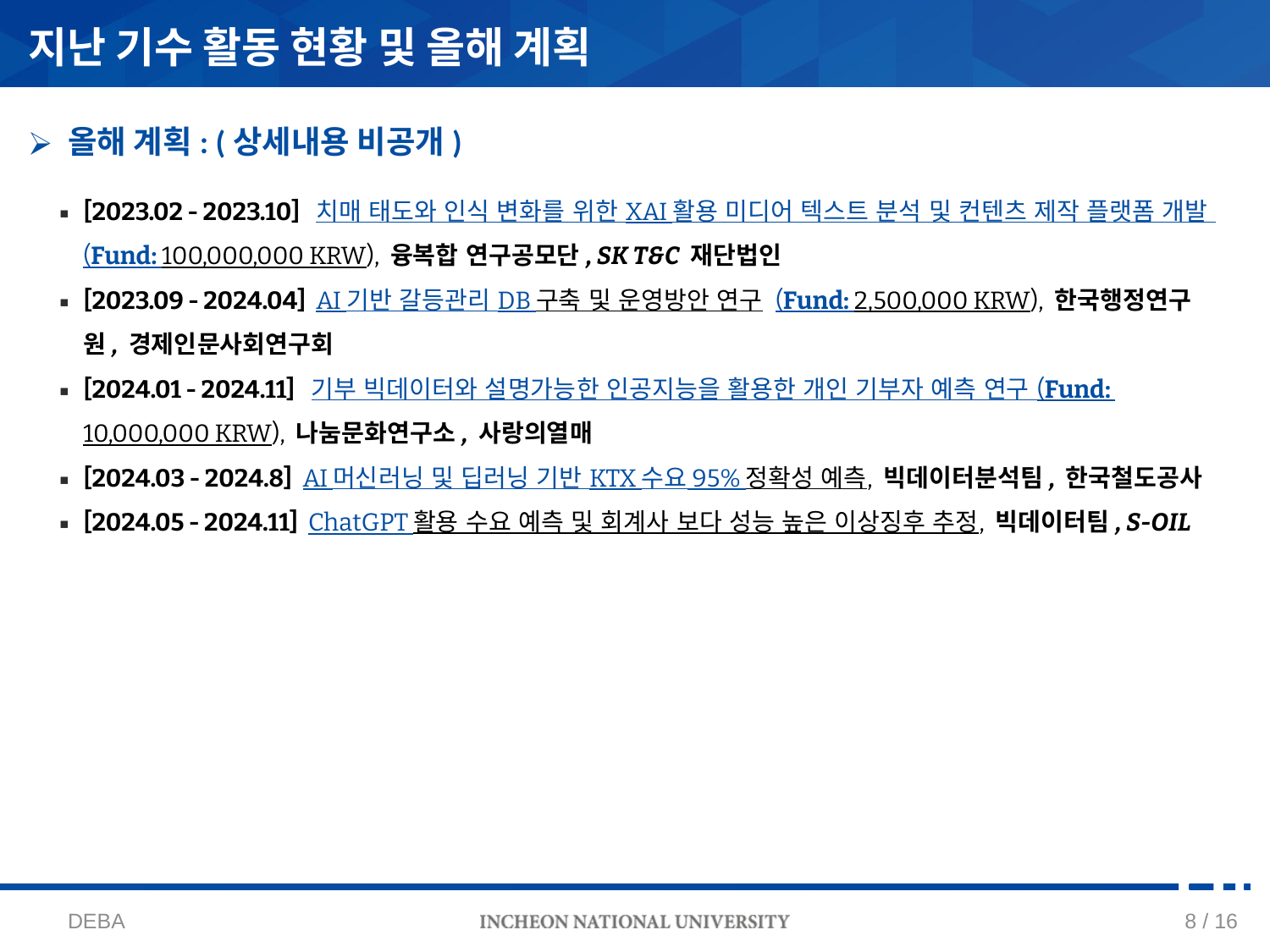

지난 기수 활동 현황 및 올해 계획
올해 계획: (상세내용 비공개)
[2023.02 - 2023.10]  치매 태도와 인식 변화를 위한 XAI 활용 미디어 텍스트 분석 및 컨텐츠 제작 플랫폼 개발 (Fund: 100,000,000 KRW), 융복합 연구공모단, SK T&C 재단법인
[2023.09 - 2024.04]  AI 기반 갈등관리 DB 구축 및 운영방안 연구 (Fund: 2,500,000 KRW), 한국행정연구원, 경제인문사회연구회
[2024.01 - 2024.11]  기부 빅데이터와 설명가능한 인공지능을 활용한 개인 기부자 예측 연구 (Fund: 10,000,000 KRW), 나눔문화연구소, 사랑의열매
[2024.03 - 2024.8]  AI 머신러닝 및 딥러닝 기반 KTX 수요 95% 정확성 예측, 빅데이터분석팀, 한국철도공사
[2024.05 - 2024.11]  ChatGPT 활용 수요 예측 및 회계사 보다 성능 높은 이상징후 추정, 빅데이터팀, S-OIL

8 / 16